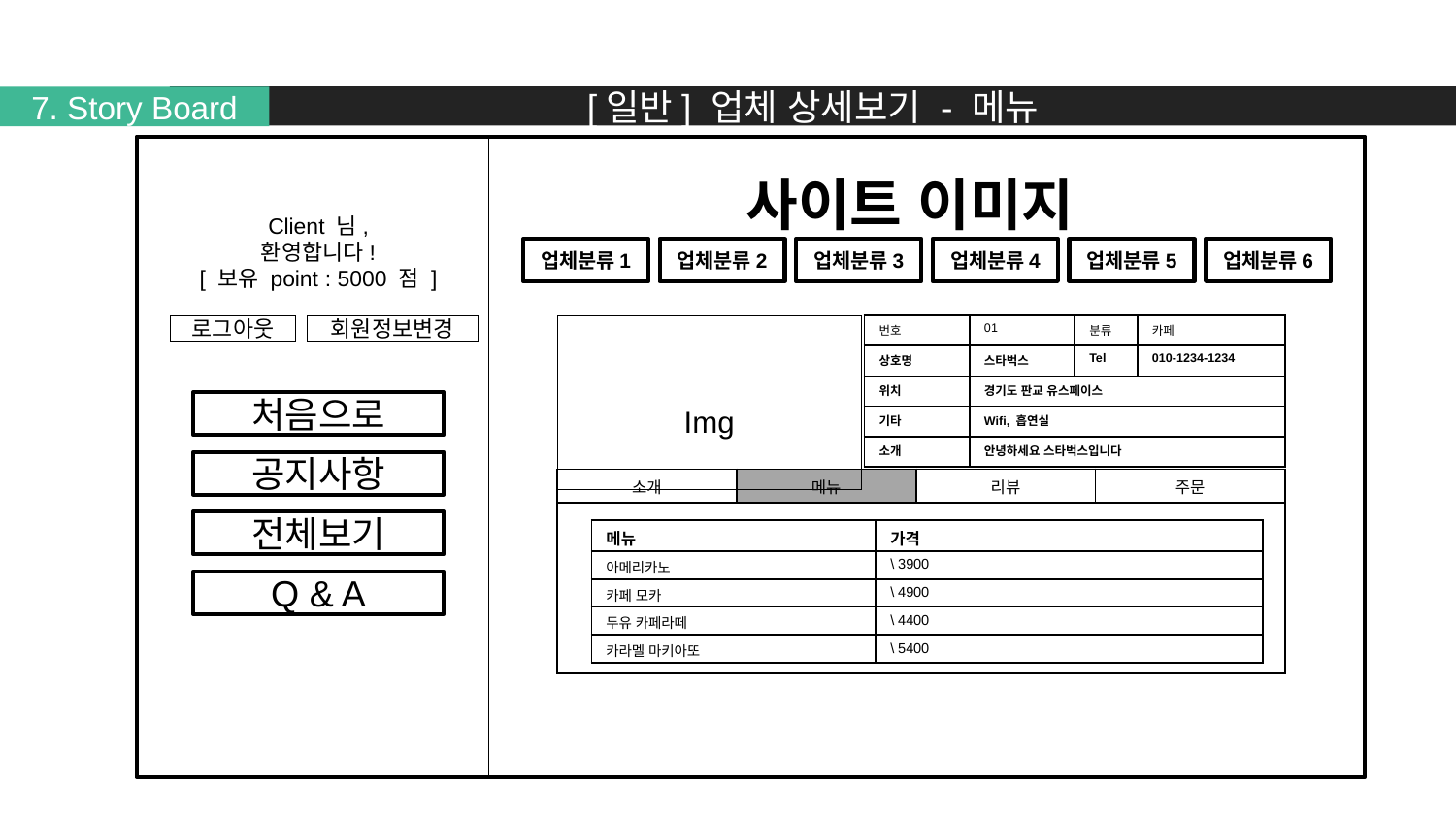

[일반] 업체 상세보기 - 메뉴
7. Story Board

사이트 이미지
Client 님,
환영합니다!
[ 보유 point : 5000 점 ]
업체분류1
업체분류2
업체분류3
업체분류4
업체분류5
업체분류6
로그아웃
회원정보변경
| 번호 | 01 | 분류 | 카페 |
| --- | --- | --- | --- |
| 상호명 | 스타벅스 | Tel | 010-1234-1234 |
| 위치 | 경기도 판교 유스페이스 |  |  |
| 기타 | Wifi, 흡연실 |  |  |
| 소개 | 안녕하세요 스타벅스입니다 |  |  |

Img

처음으로
공지사항
| 소개 | 메뉴 | 리뷰 | 주문 |
| --- | --- | --- | --- |
|  |  |  |  |
전체보기
| 메뉴 | 가격 |
| --- | --- |
| 아메리카노 | \ 3900 |
| 카페 모카 | \ 4900 |
| 두유 카페라떼 | \ 4400 |
| 카라멜 마키아또 | \ 5400 |
Q & A